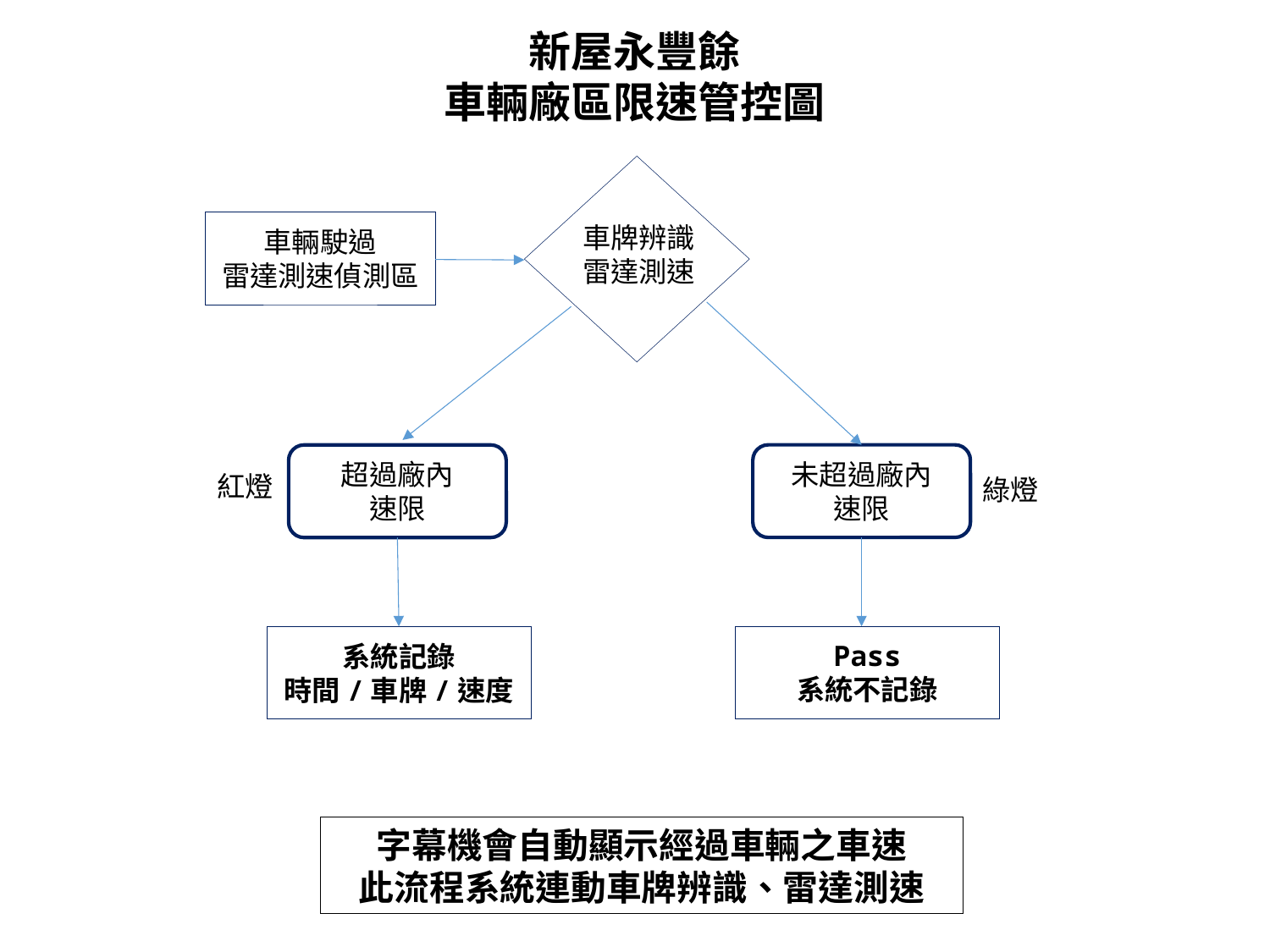

新屋永豐餘
車輛廠區限速管控圖

車輛駛過
雷達測速偵測區
車牌辨識
雷達測速

未超過廠內
速限
超過廠內
速限
紅燈
綠燈
系統記錄
時間/車牌/速度
Pass
系統不記錄
字幕機會自動顯示經過車輛之車速
此流程系統連動車牌辨識、雷達測速